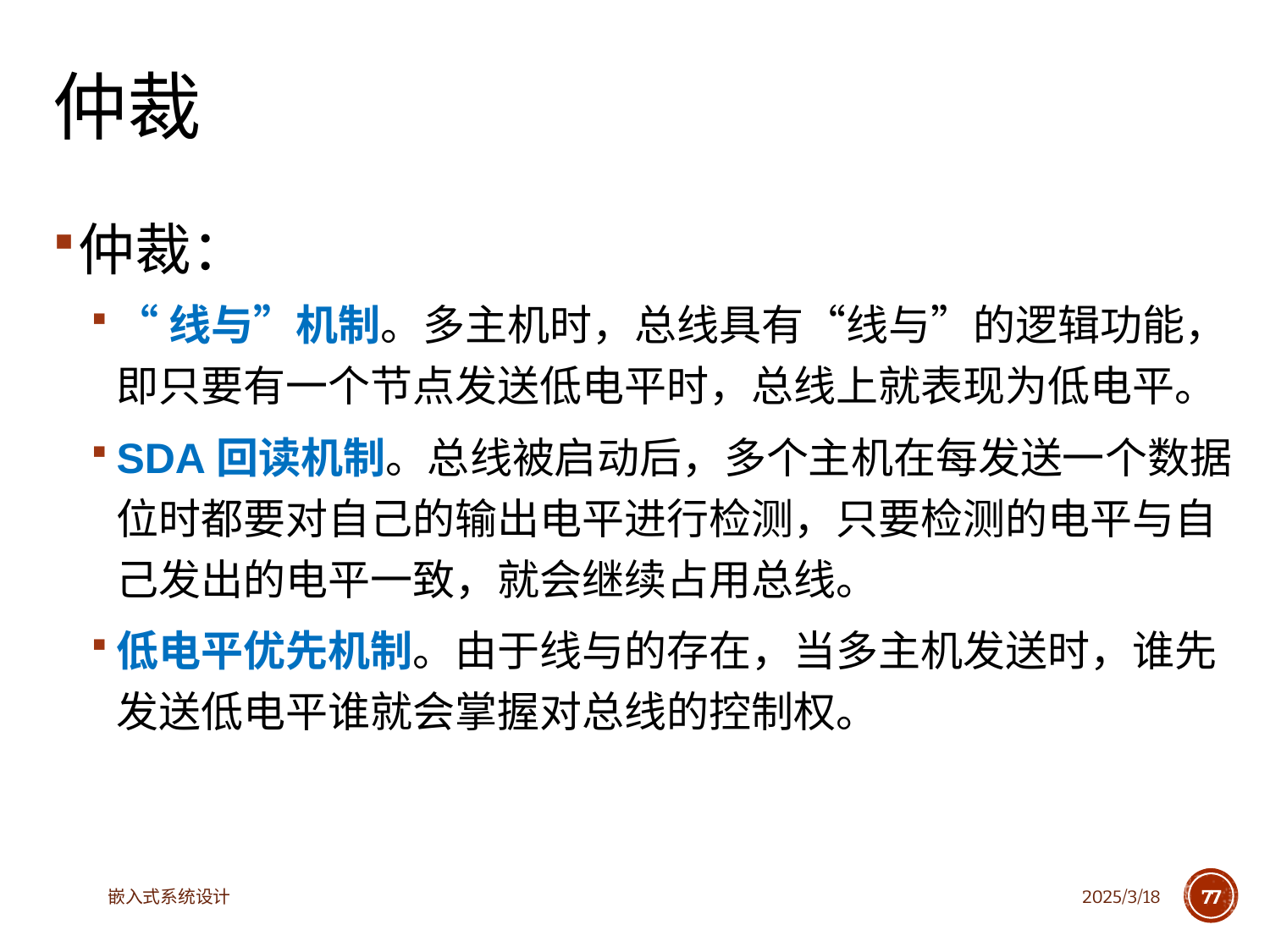

# 仲裁
仲裁：
“线与”机制。多主机时，总线具有“线与”的逻辑功能，即只要有一个节点发送低电平时，总线上就表现为低电平。
SDA回读机制。总线被启动后，多个主机在每发送一个数据位时都要对自己的输出电平进行检测，只要检测的电平与自己发出的电平一致，就会继续占用总线。
低电平优先机制。由于线与的存在，当多主机发送时，谁先发送低电平谁就会掌握对总线的控制权。
嵌入式系统设计
2025/3/18
77